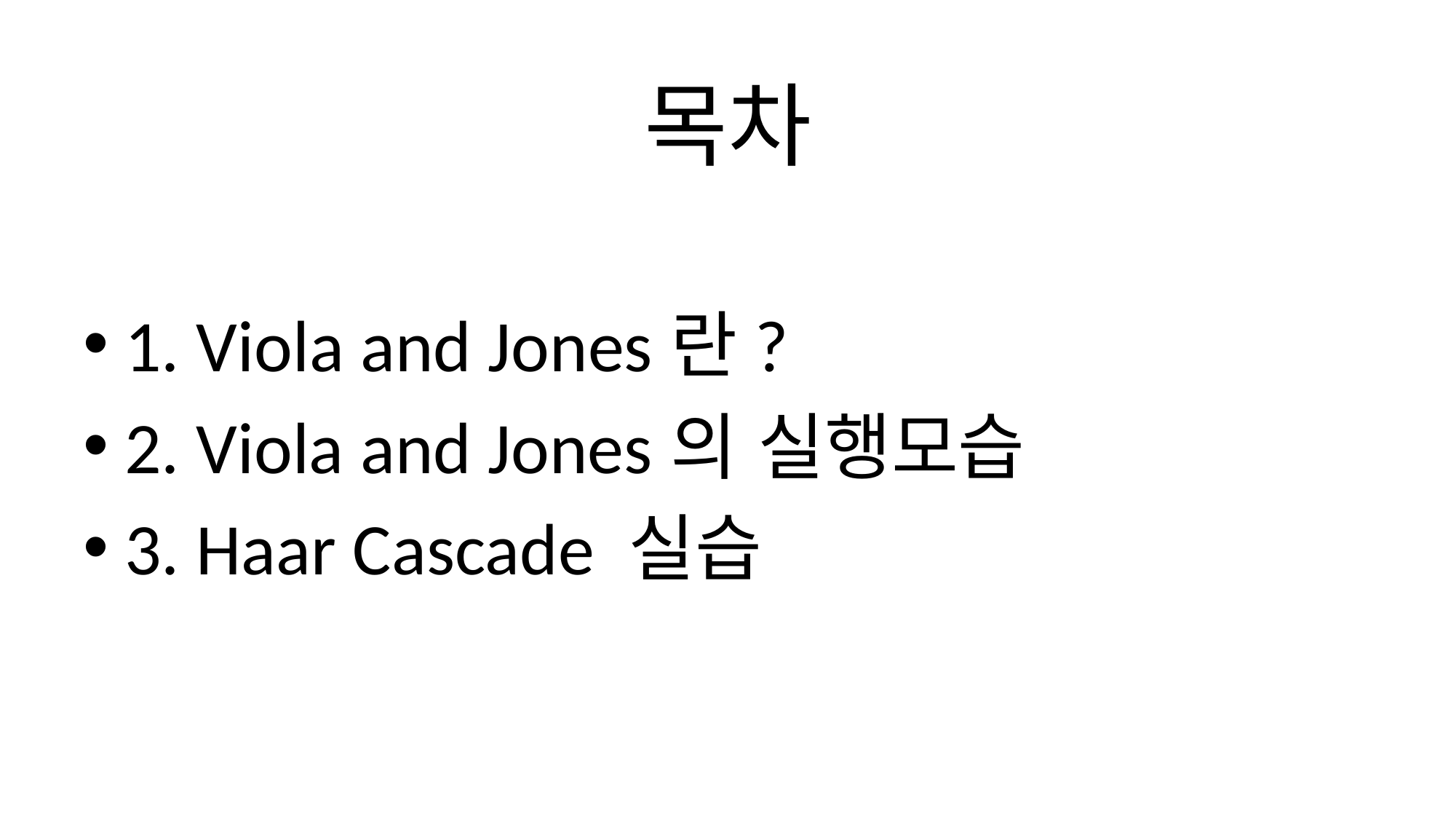

# 목차

1. Viola and Jones란?
2. Viola and Jones의 실행모습
3. Haar Cascade 실습